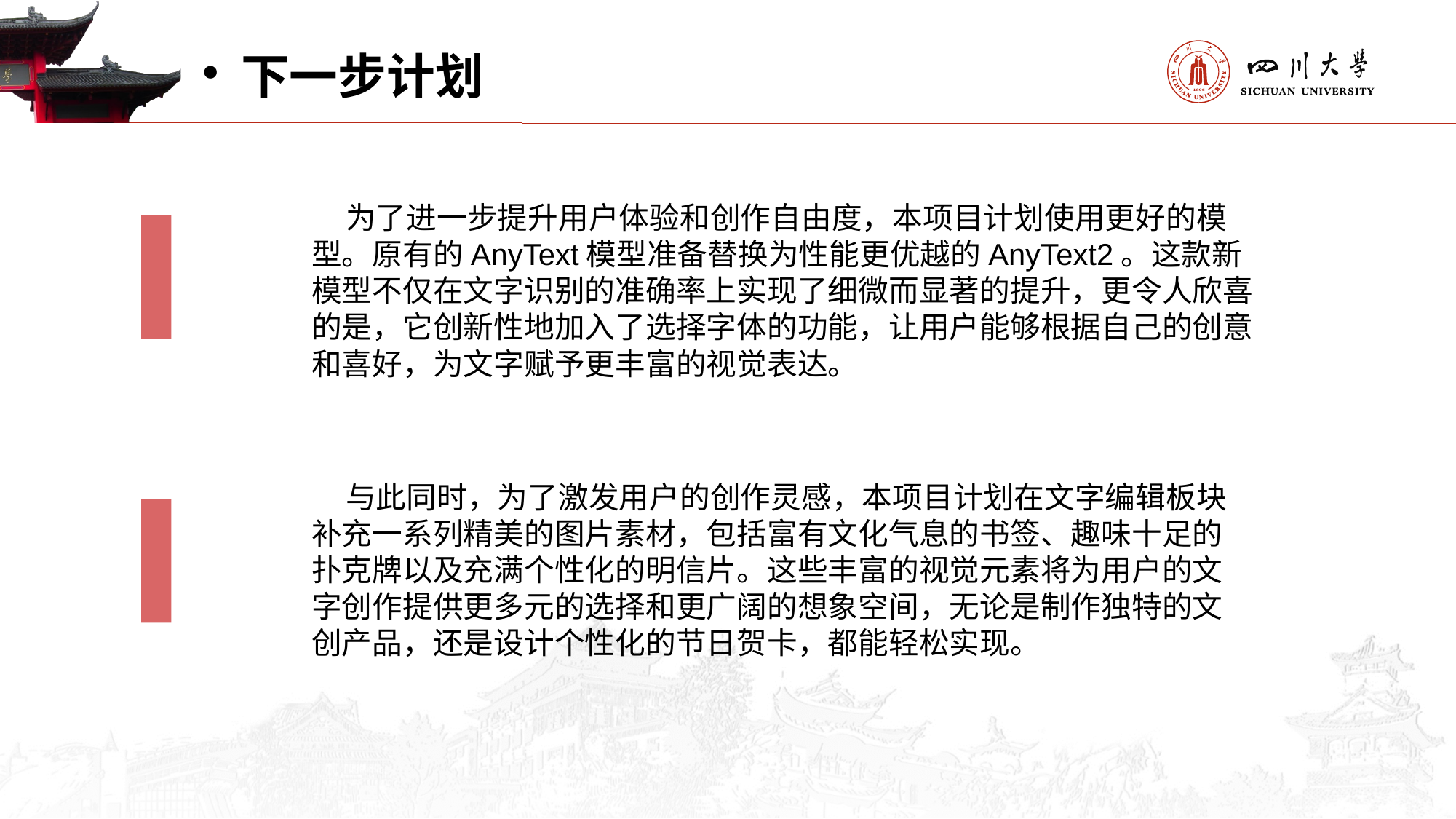

# 下一步计划
    为了进一步提升用户体验和创作自由度，本项目计划使用更好的模型。原有的AnyText模型准备替换为性能更优越的AnyText2。这款新模型不仅在文字识别的准确率上实现了细微而显著的提升，更令人欣喜的是，它创新性地加入了选择字体的功能，让用户能够根据自己的创意和喜好，为文字赋予更丰富的视觉表达。

    与此同时，为了激发用户的创作灵感，本项目计划在文字编辑板块补充一系列精美的图片素材，包括富有文化气息的书签、趣味十足的扑克牌以及充满个性化的明信片。这些丰富的视觉元素将为用户的文字创作提供更多元的选择和更广阔的想象空间，无论是制作独特的文创产品，还是设计个性化的节日贺卡，都能轻松实现。